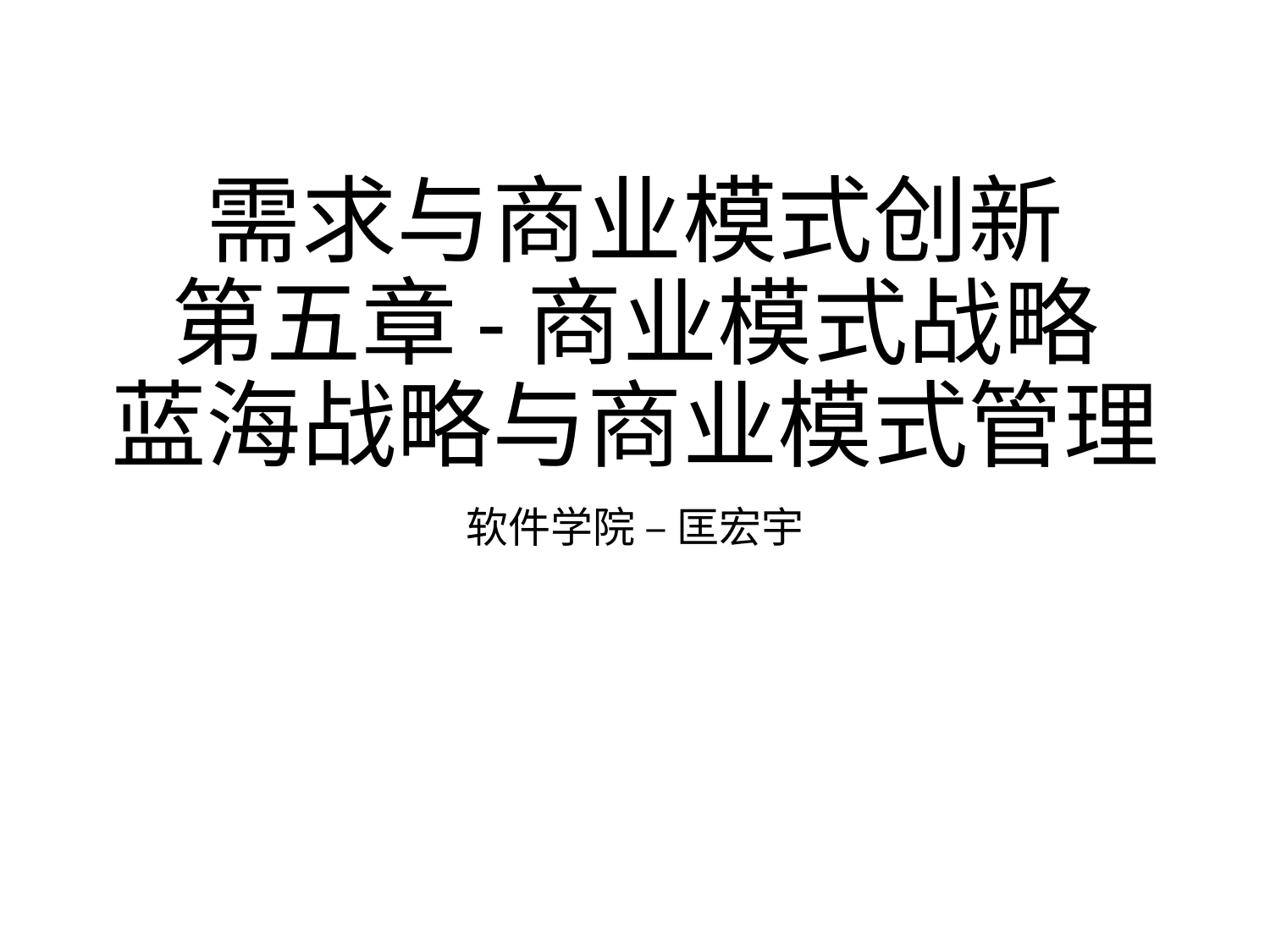

# 需求与商业模式创新 第五章-商业模式战略 蓝海战略与商业模式管理
软件学院 – 匡宏宇